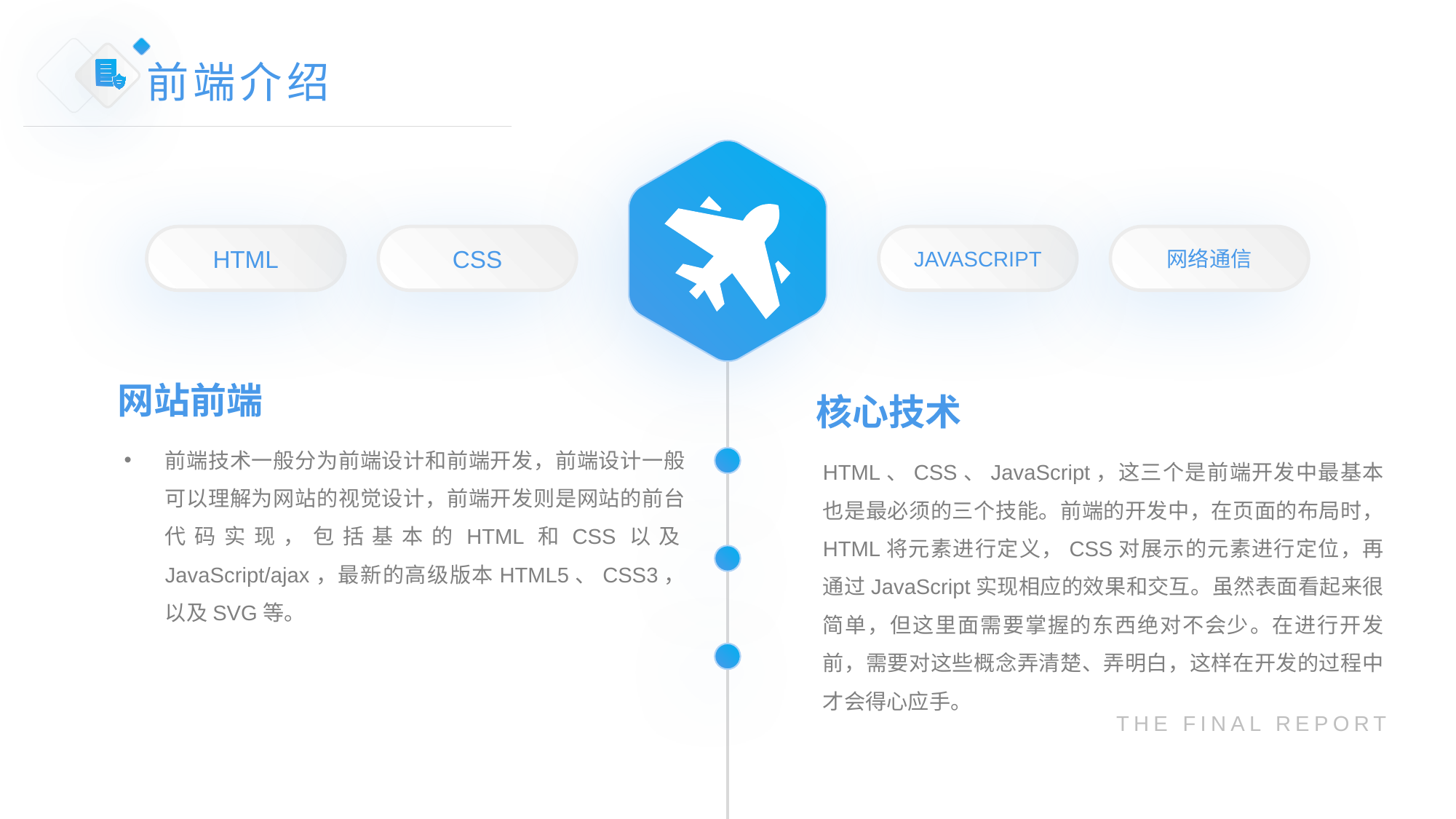

前端介绍

HTML
CSS
JAVASCRIPT
网络通信
网站前端
核心技术
HTML、CSS、JavaScript，这三个是前端开发中最基本也是最必须的三个技能。前端的开发中，在页面的布局时， HTML将元素进行定义，CSS对展示的元素进行定位，再通过JavaScript实现相应的效果和交互。虽然表面看起来很简单，但这里面需要掌握的东西绝对不会少。在进行开发前，需要对这些概念弄清楚、弄明白，这样在开发的过程中才会得心应手。
前端技术一般分为前端设计和前端开发，前端设计一般可以理解为网站的视觉设计，前端开发则是网站的前台代码实现，包括基本的HTML和CSS以及JavaScript/ajax，最新的高级版本HTML5、CSS3，以及SVG等。
THE FINAL REPORT